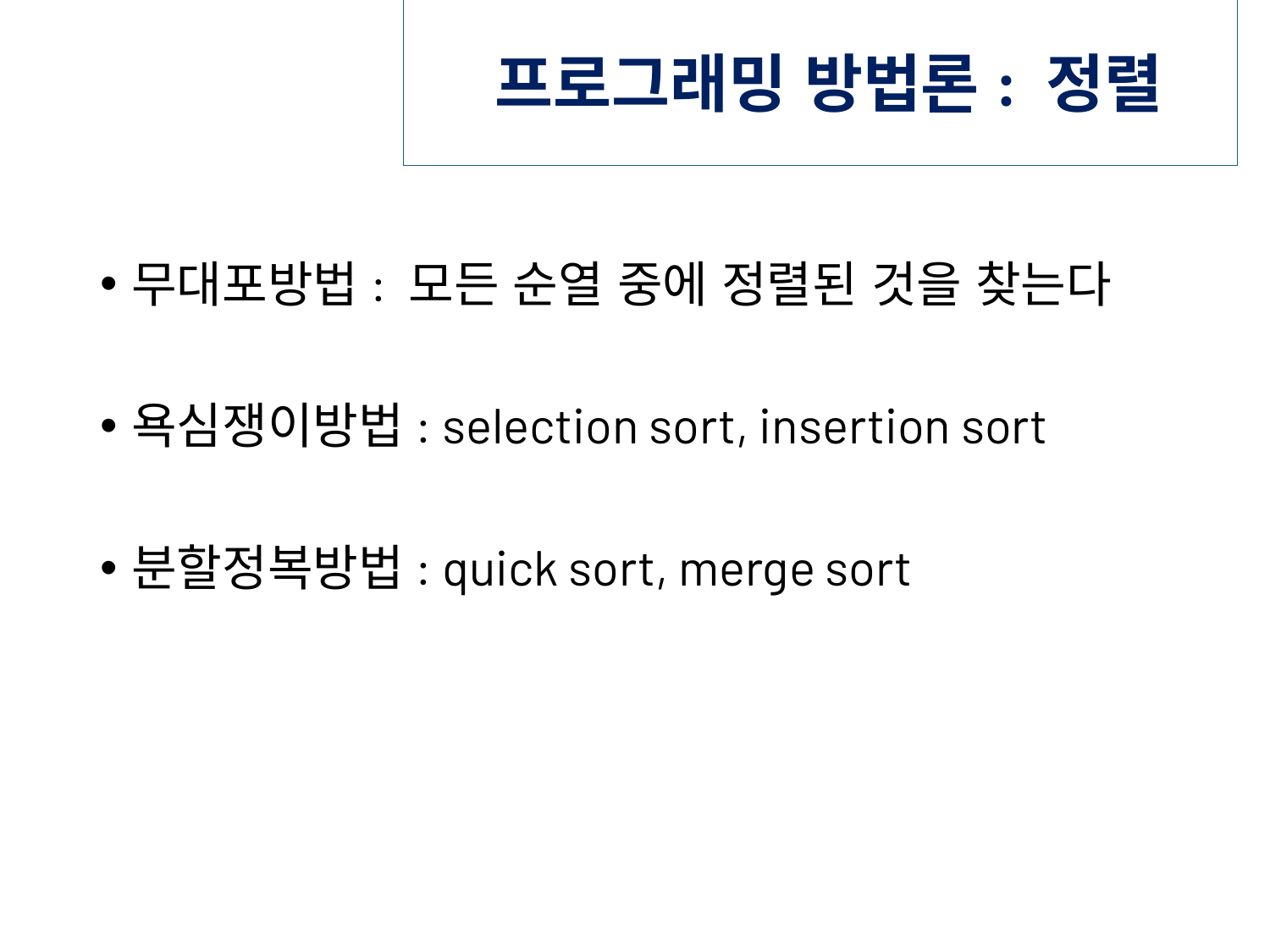

# 프로그래밍 방법론: 정렬
무대포방법: 모든 순열 중에 정렬된 것을 찾는다

욕심쟁이방법: selection sort, insertion sort

분할정복방법: quick sort, merge sort